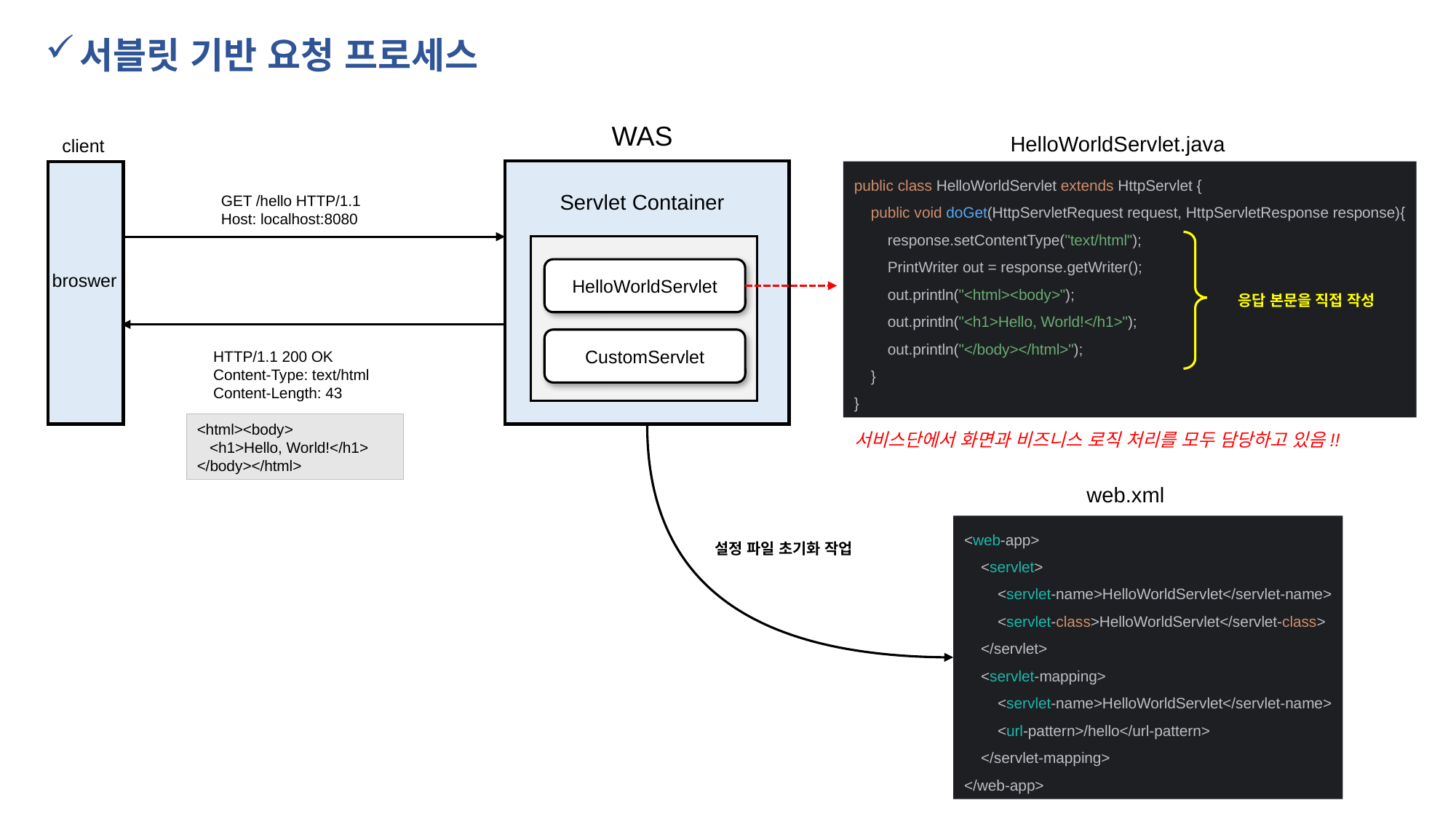

서블릿 기반 요청 프로세스
WAS
HelloWorldServlet.java
client

public class HelloWorldServlet extends HttpServlet {
    public void doGet(HttpServletRequest request, HttpServletResponse response){
        response.setContentType("text/html");
        PrintWriter out = response.getWriter();
        out.println("<html><body>");
        out.println("<h1>Hello, World!</h1>");
        out.println("</body></html>");
    }
}

Servlet Container
GET /hello HTTP/1.1
Host: localhost:8080

HelloWorldServlet
broswer
응답 본문을 직접 작성
CustomServlet
HTTP/1.1 200 OK
Content-Type: text/html
Content-Length: 43
<html><body>
   <h1>Hello, World!</h1>
</body></html>
서비스단에서 화면과 비즈니스 로직 처리를 모두 담당하고 있음!!
web.xml
<web-app>
    <servlet>
        <servlet-name>HelloWorldServlet</servlet-name>
        <servlet-class>HelloWorldServlet</servlet-class>
    </servlet>
    <servlet-mapping>
        <servlet-name>HelloWorldServlet</servlet-name>
        <url-pattern>/hello</url-pattern>
    </servlet-mapping>
</web-app>
설정 파일 초기화 작업